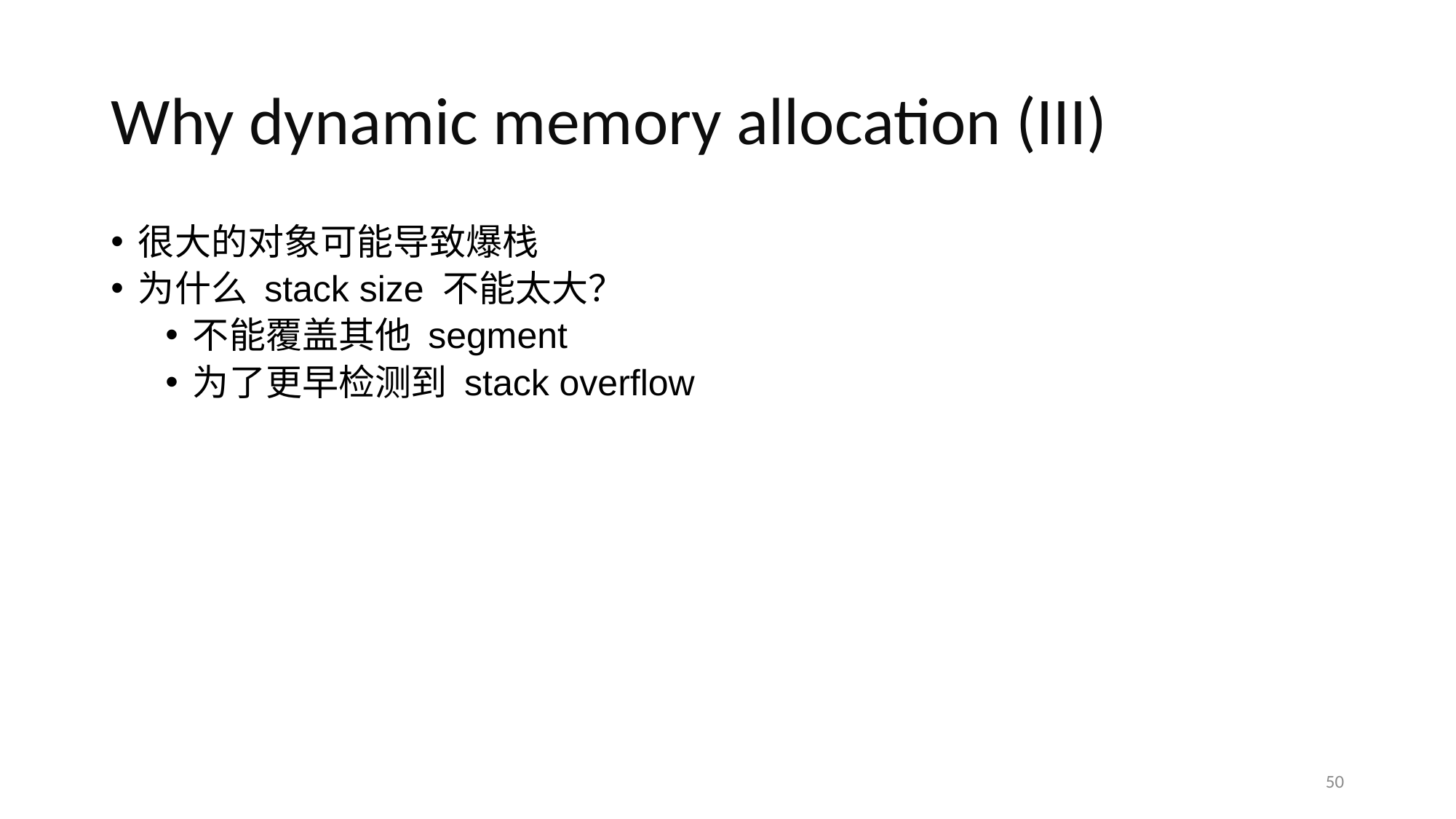

# Why dynamic memory allocation (III)
很大的对象可能导致爆栈
为什么 stack size 不能太大？
不能覆盖其他 segment
为了更早检测到 stack overflow
50